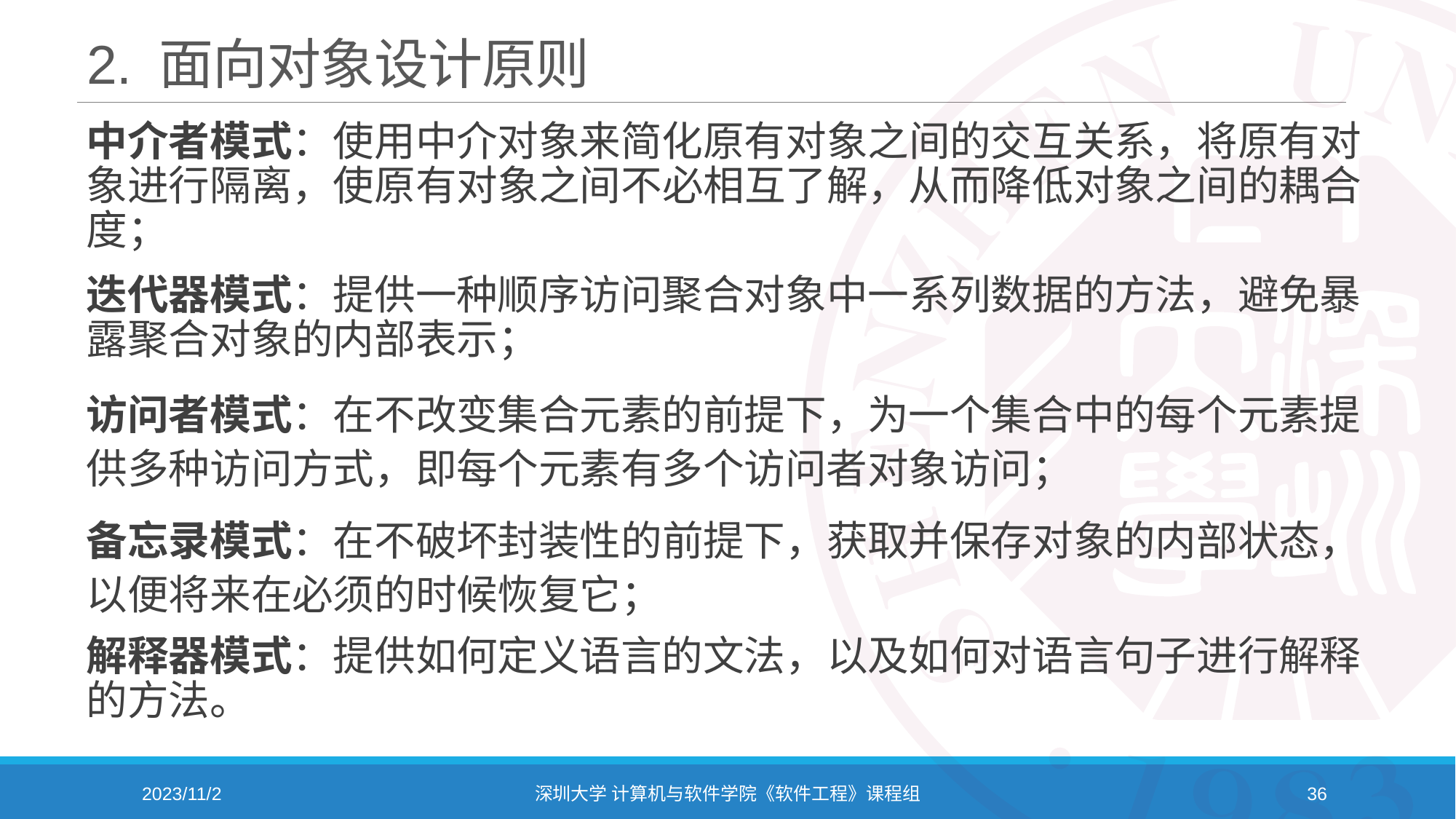

# 2. 面向对象设计原则
中介者模式：使用中介对象来简化原有对象之间的交互关系，将原有对象进行隔离，使原有对象之间不必相互了解，从而降低对象之间的耦合度；
迭代器模式：提供一种顺序访问聚合对象中一系列数据的方法，避免暴露聚合对象的内部表示；
访问者模式：在不改变集合元素的前提下，为一个集合中的每个元素提供多种访问方式，即每个元素有多个访问者对象访问；
备忘录模式：在不破坏封装性的前提下，获取并保存对象的内部状态，以便将来在必须的时候恢复它；
解释器模式：提供如何定义语言的文法，以及如何对语言句子进行解释的方法。

2023/11/2
深圳大学 计算机与软件学院《软件工程》课程组
36